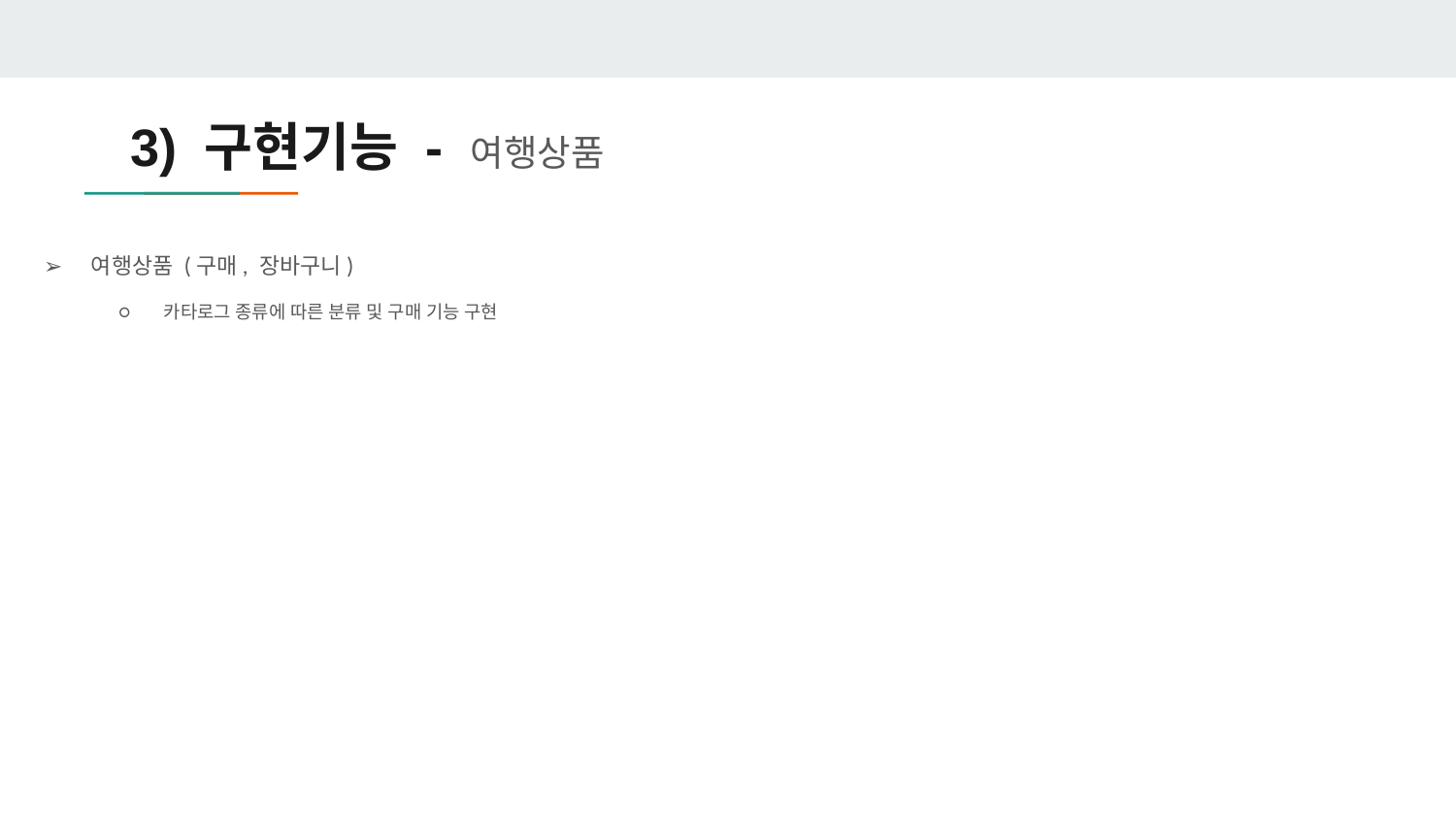

# 3) 구현기능 - 여행상품
여행상품 (구매, 장바구니)
카타로그 종류에 따른 분류 및 구매 기능 구현